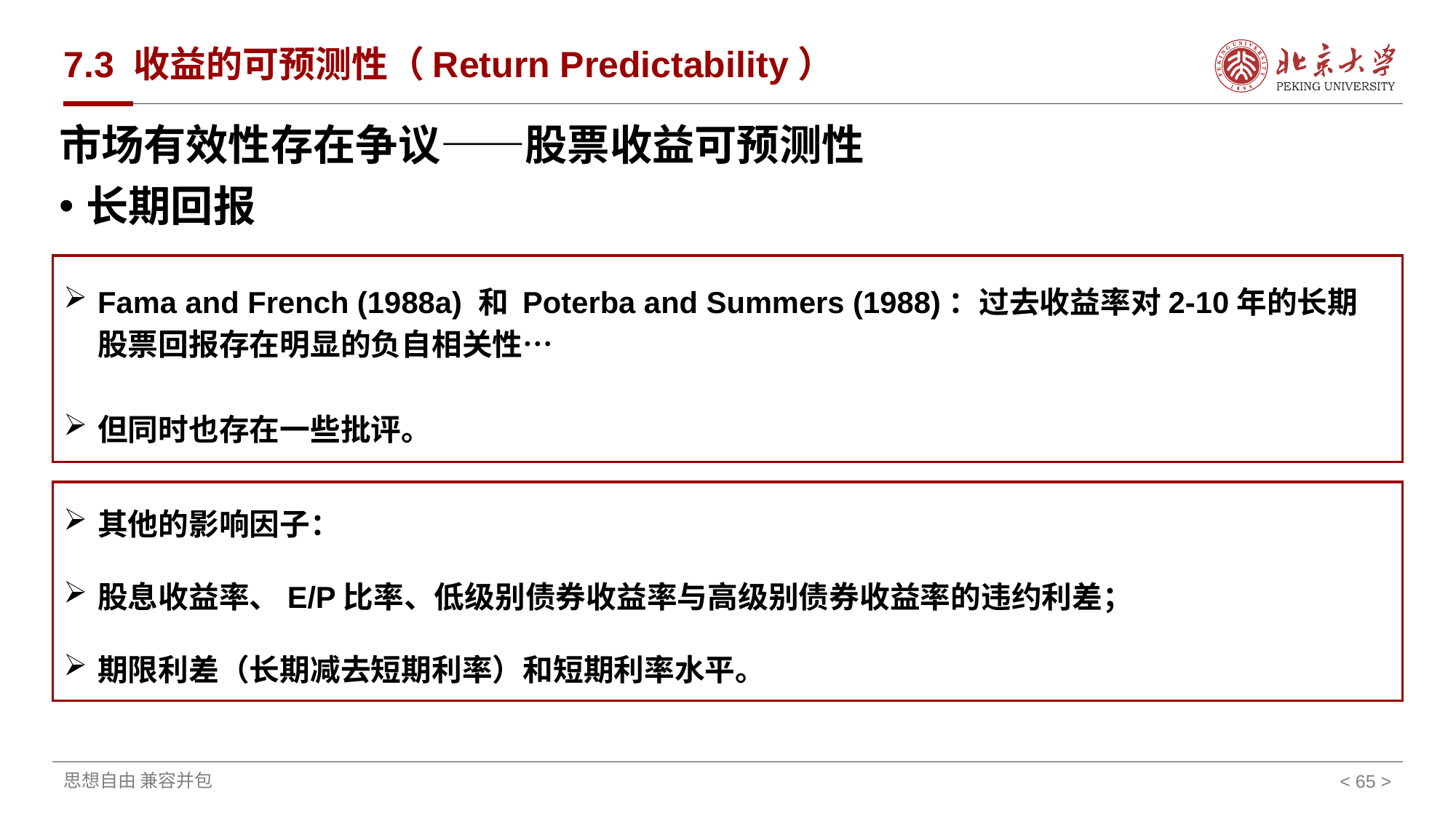

# 7.3 收益的可预测性（Return Predictability）
市场有效性存在争议——股票收益可预测性
长期回报

Fama and French (1988a) 和 Poterba and Summers (1988)：过去收益率对2-10年的长期股票回报存在明显的负自相关性…

但同时也存在一些批评。

其他的影响因子：

股息收益率、E/P比率、低级别债券收益率与高级别债券收益率的违约利差；

期限利差（长期减去短期利率）和短期利率水平。
< 65 >